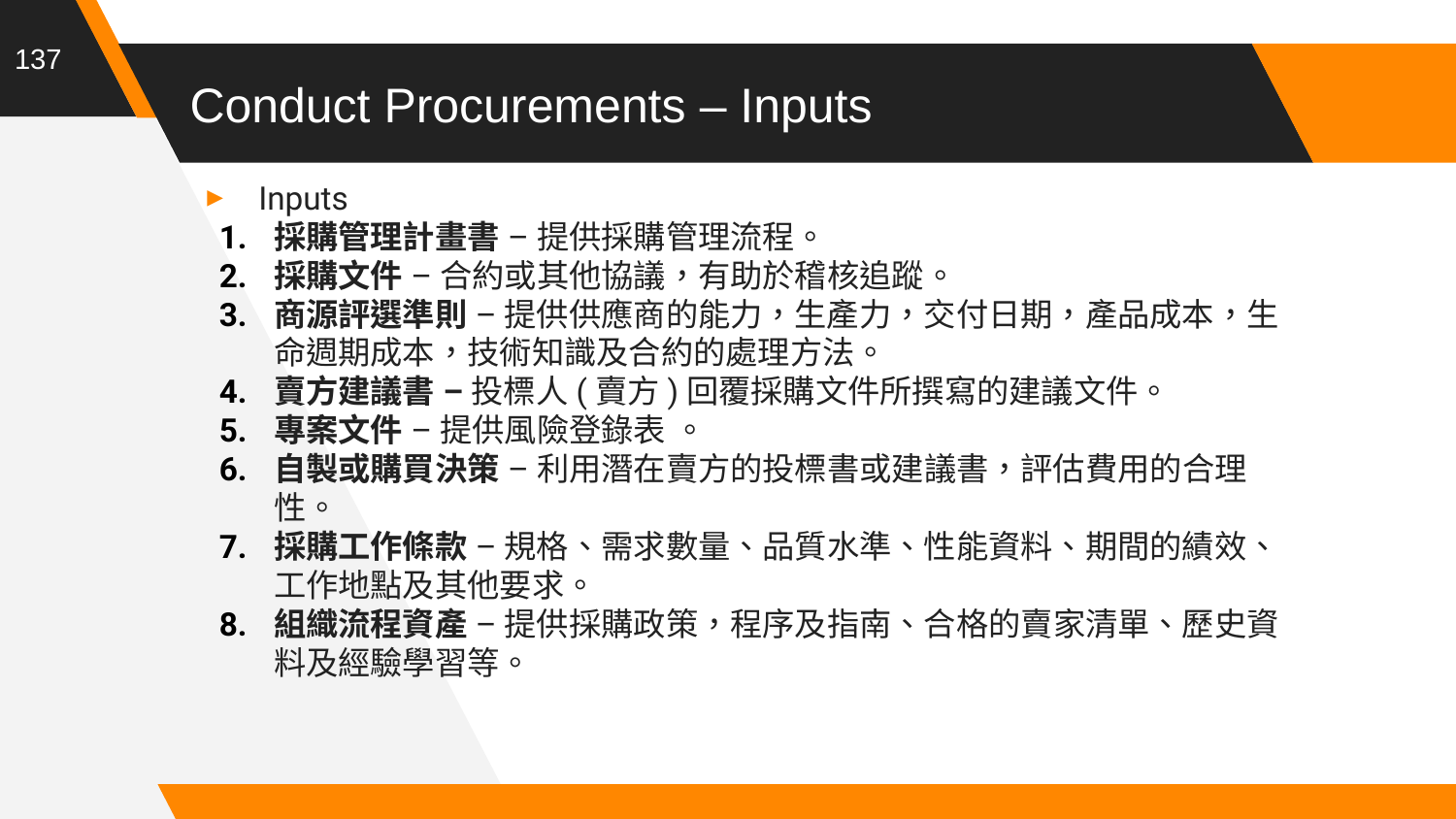

137
# Conduct Procurements – Inputs
Inputs
採購管理計畫書 – 提供採購管理流程。
採購文件 – 合約或其他協議，有助於稽核追蹤。
商源評選準則 – 提供供應商的能力，生產力，交付日期，產品成本，生命週期成本，技術知識及合約的處理方法。
賣方建議書 – 投標人(賣方)回覆採購文件所撰寫的建議文件。
專案文件 – 提供風險登錄表 。
自製或購買決策 – 利用潛在賣方的投標書或建議書，評估費用的合理性。
採購工作條款 – 規格、需求數量、品質水準、性能資料、期間的績效、工作地點及其他要求。
組織流程資產 – 提供採購政策，程序及指南、合格的賣家清單、歷史資料及經驗學習等。